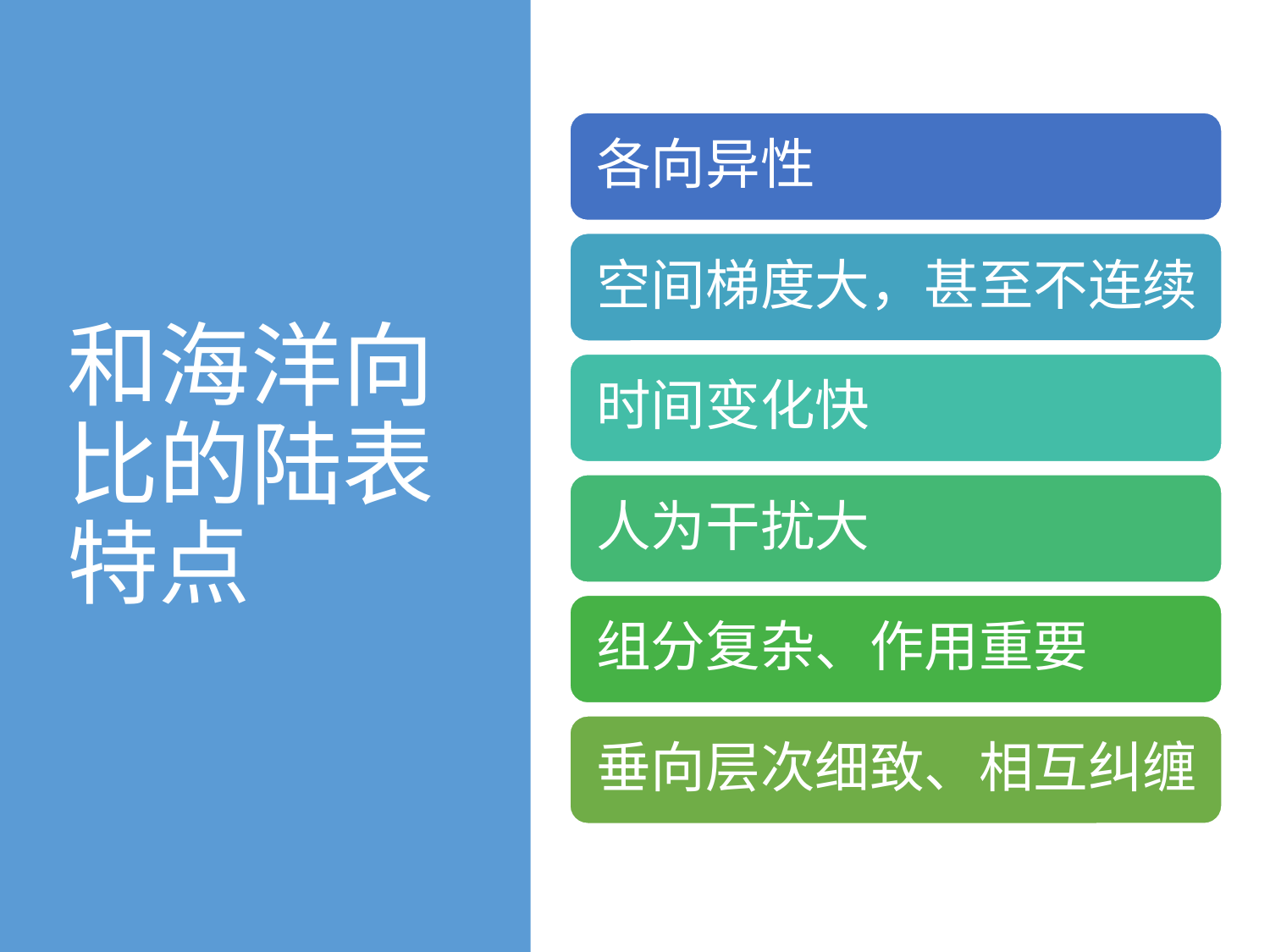

# 和海洋向比的陆表特点
各向异性
空间梯度大，甚至不连续
时间变化快
人为干扰大
组分复杂、作用重要
垂向层次细致、相互纠缠